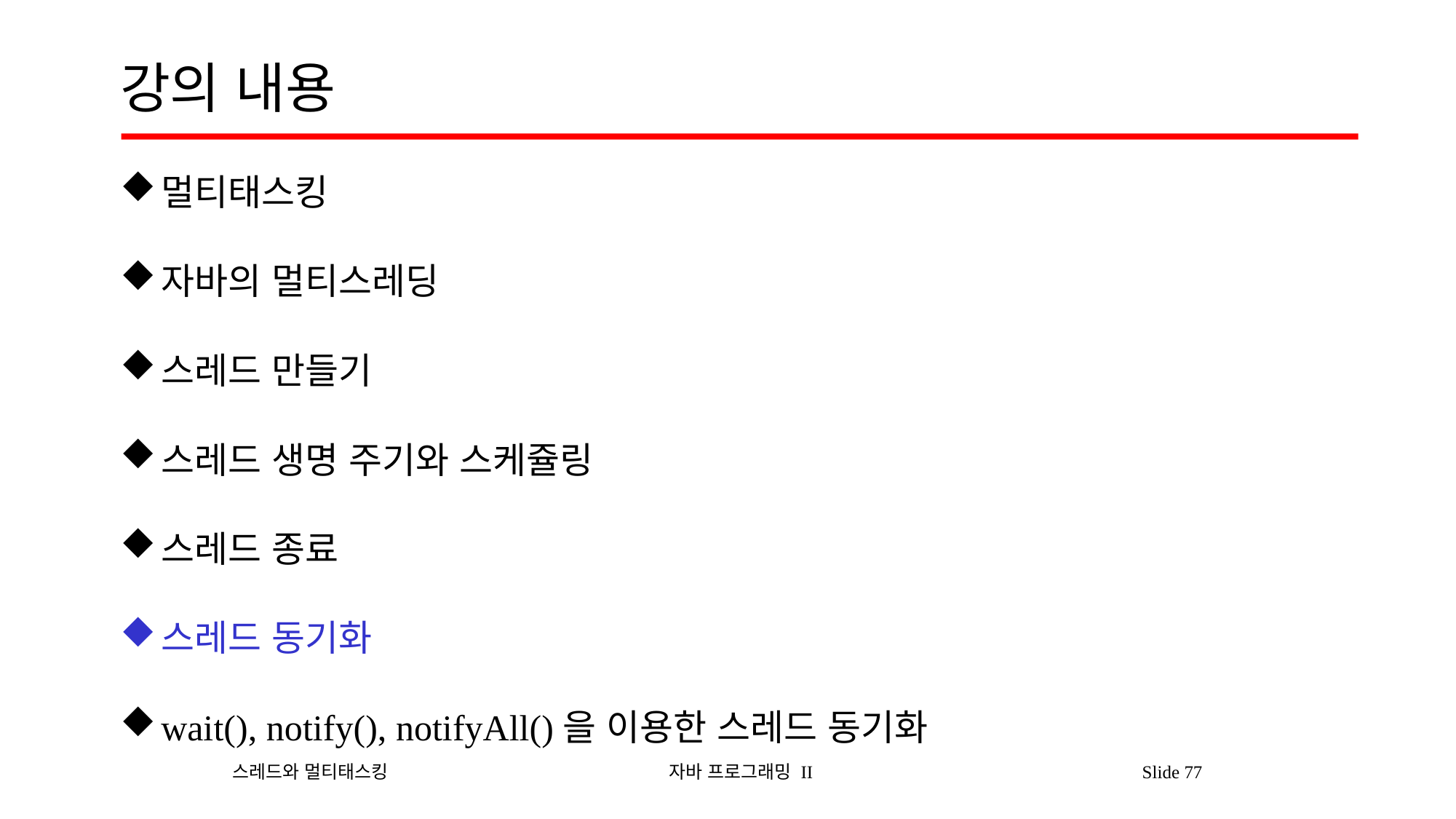

# 강의 내용
멀티태스킹
자바의 멀티스레딩
스레드 만들기
스레드 생명 주기와 스케쥴링
스레드 종료
스레드 동기화
wait(), notify(), notifyAll()을 이용한 스레드 동기화